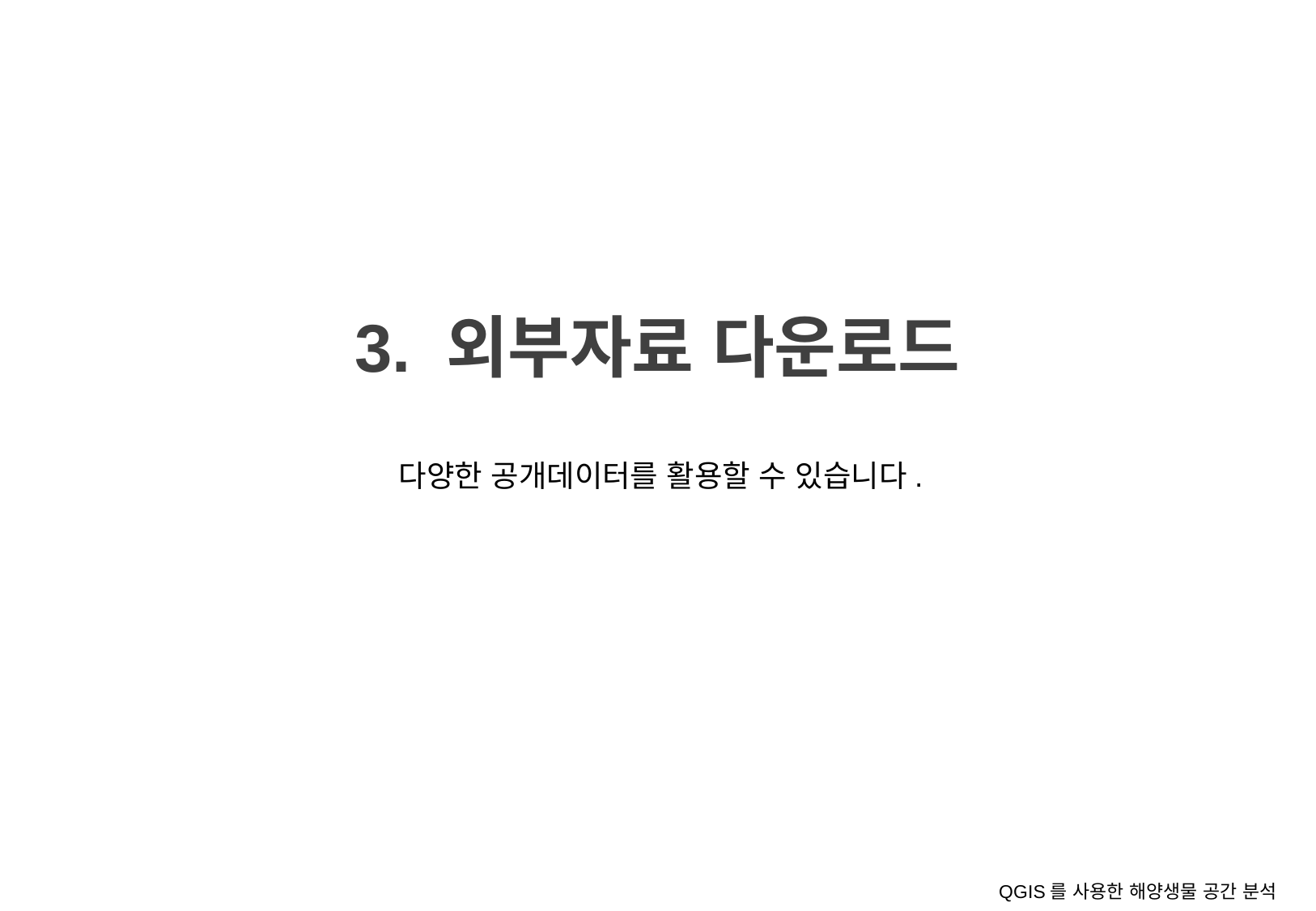

3. 외부자료 다운로드
다양한 공개데이터를 활용할 수 있습니다.